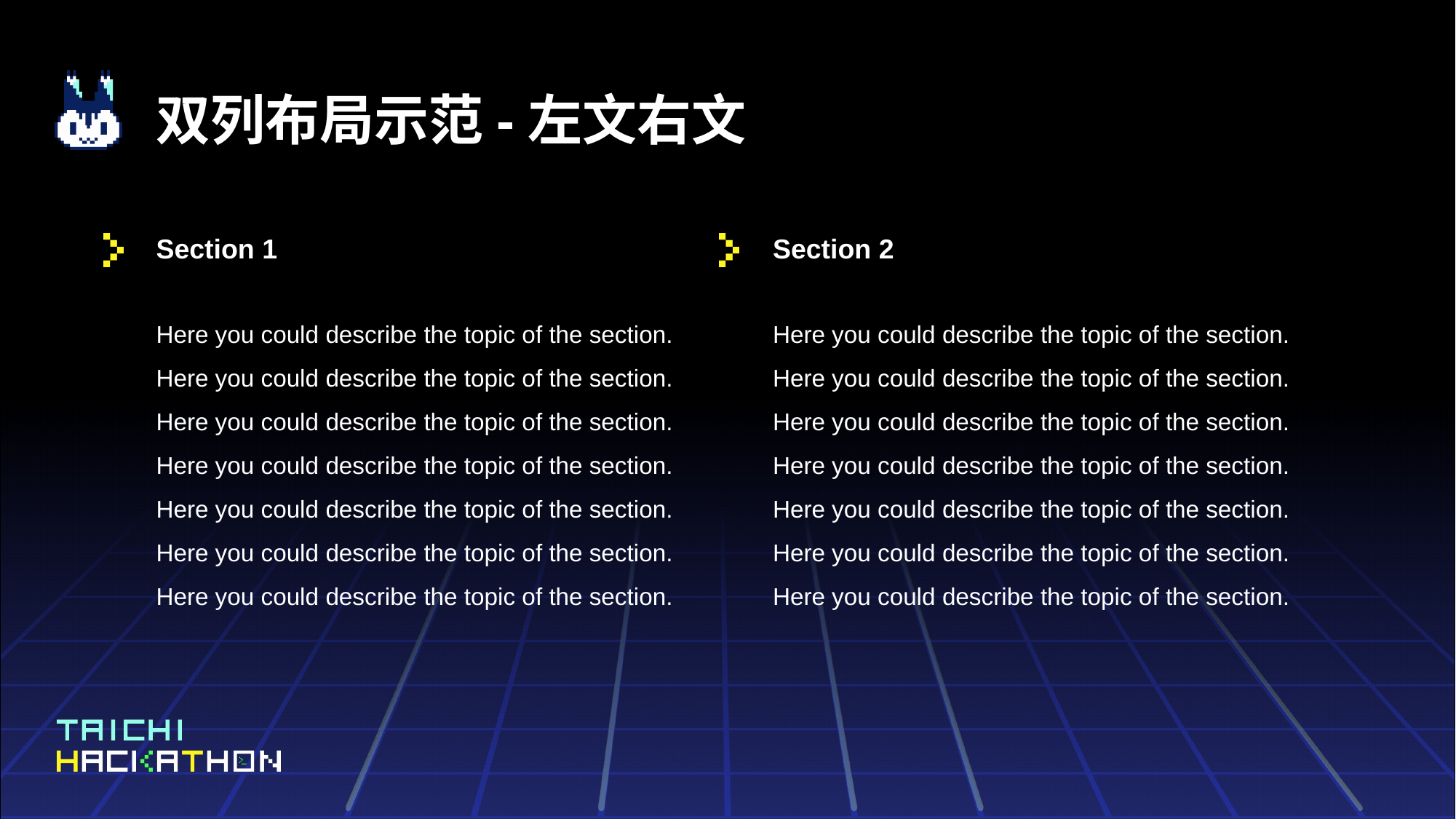

# 双列布局示范-左文右文
Section 1
Section 2
Here you could describe the topic of the section. Here you could describe the topic of the section. Here you could describe the topic of the section. Here you could describe the topic of the section. Here you could describe the topic of the section. Here you could describe the topic of the section. Here you could describe the topic of the section.

Here you could describe the topic of the section. Here you could describe the topic of the section. Here you could describe the topic of the section. Here you could describe the topic of the section. Here you could describe the topic of the section. Here you could describe the topic of the section. Here you could describe the topic of the section.